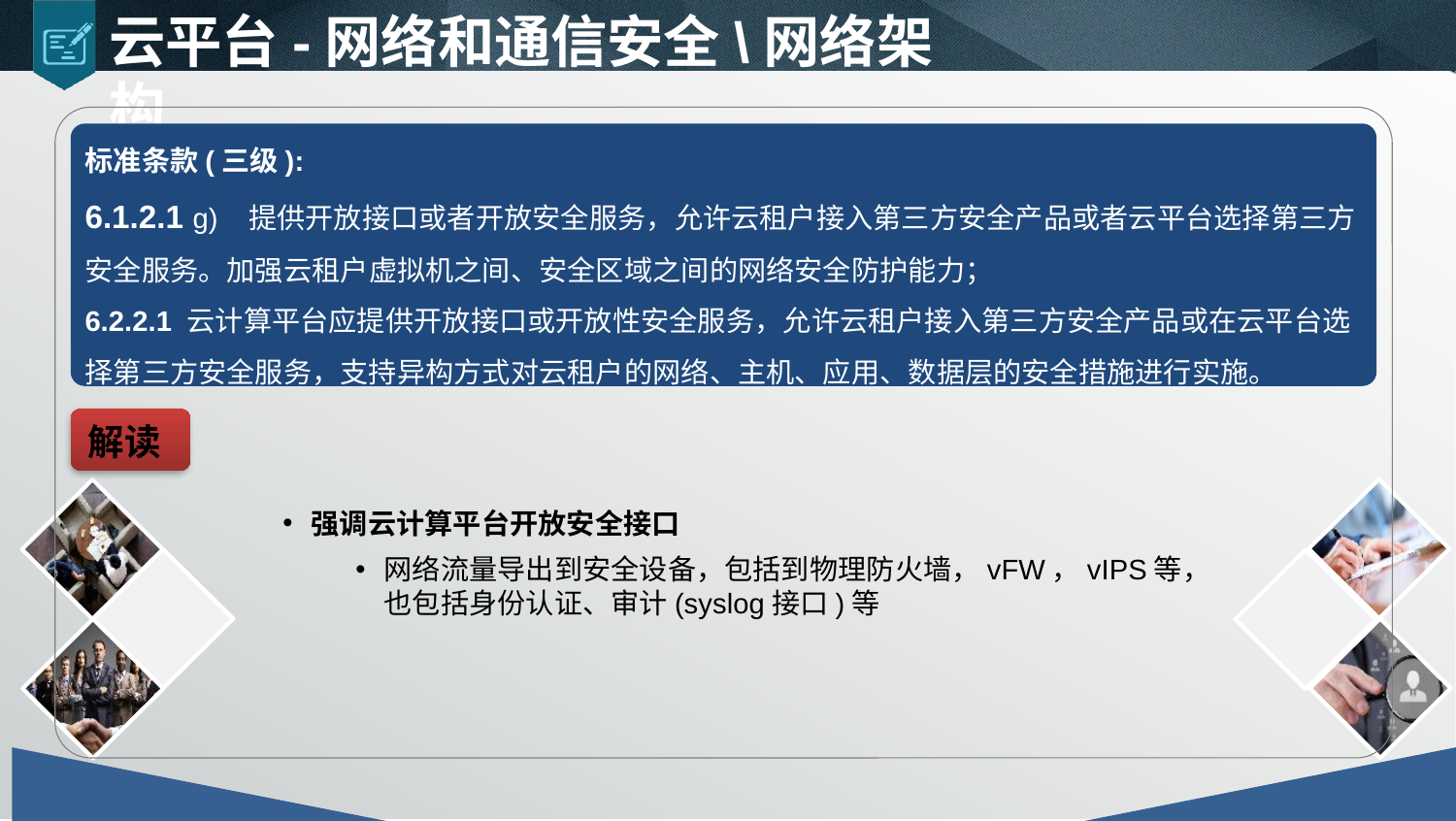

云平台-网络和通信安全\网络架构

标准条款(三级):
6.1.2.1 g)   提供开放接口或者开放安全服务，允许云租户接入第三方安全产品或者云平台选择第三方安全服务。加强云租户虚拟机之间、安全区域之间的网络安全防护能力；
6.2.2.1 云计算平台应提供开放接口或开放性安全服务，允许云租户接入第三方安全产品或在云平台选择第三方安全服务，支持异构方式对云租户的网络、主机、应用、数据层的安全措施进行实施。

解读

强调云计算平台开放安全接口
网络流量导出到安全设备，包括到物理防火墙，vFW，vIPS等，也包括身份认证、审计(syslog接口)等